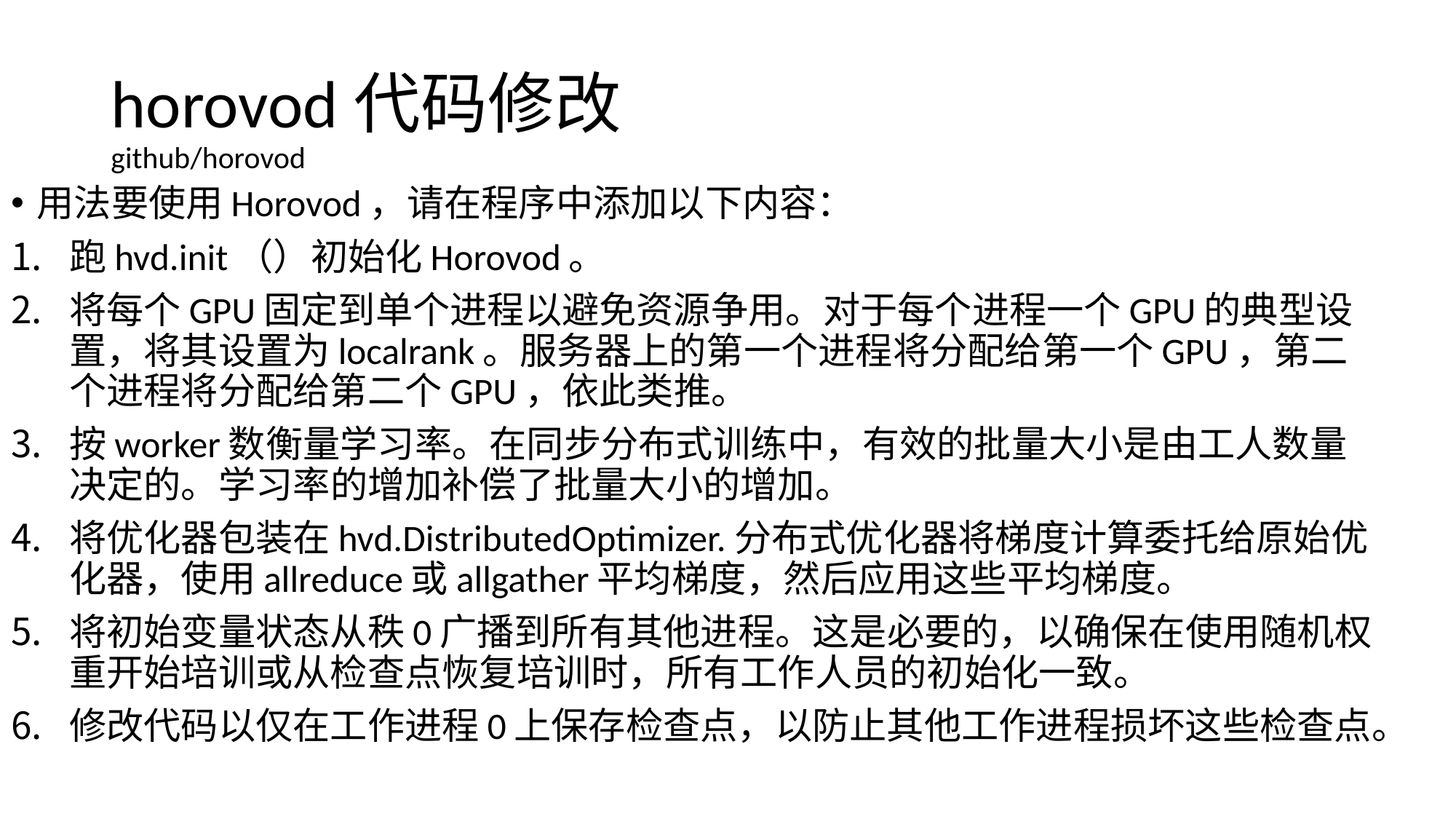

# horovod代码修改 github/horovod
用法要使用Horovod，请在程序中添加以下内容：
跑hvd.init（）初始化Horovod。
将每个GPU固定到单个进程以避免资源争用。对于每个进程一个GPU的典型设置，将其设置为localrank。服务器上的第一个进程将分配给第一个GPU，第二个进程将分配给第二个GPU，依此类推。
按worker数衡量学习率。在同步分布式训练中，有效的批量大小是由工人数量决定的。学习率的增加补偿了批量大小的增加。
将优化器包装在hvd.DistributedOptimizer.分布式优化器将梯度计算委托给原始优化器，使用allreduce或allgather平均梯度，然后应用这些平均梯度。
将初始变量状态从秩0广播到所有其他进程。这是必要的，以确保在使用随机权重开始培训或从检查点恢复培训时，所有工作人员的初始化一致。
修改代码以仅在工作进程0上保存检查点，以防止其他工作进程损坏这些检查点。